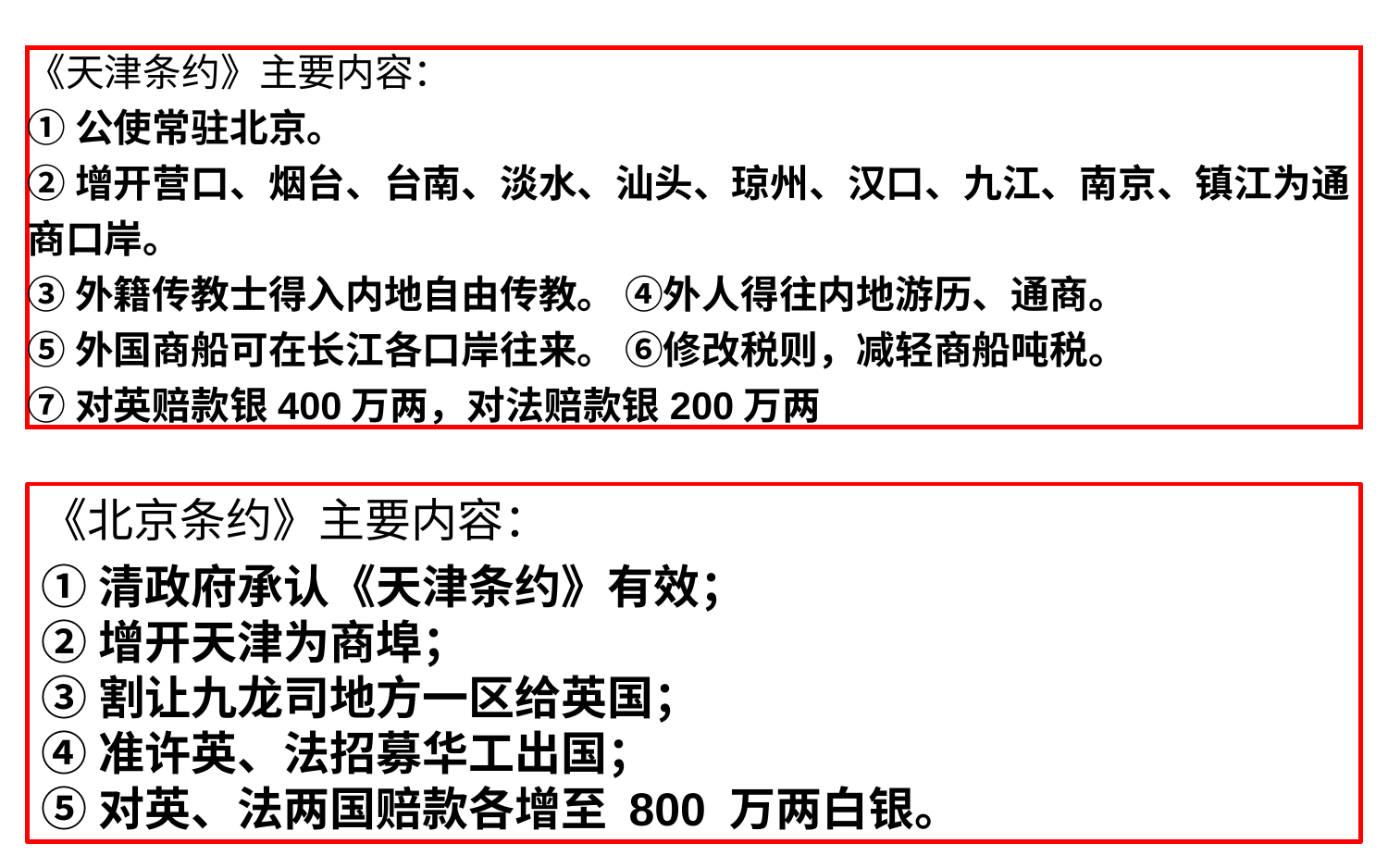

《天津条约》主要内容：
①公使常驻北京。
②增开营口、烟台、台南、淡水、汕头、琼州、汉口、九江、南京、镇江为通商口岸。
③外籍传教士得入内地自由传教。 ④外人得往内地游历、通商。
⑤外国商船可在长江各口岸往来。 ⑥修改税则，减轻商船吨税。
⑦对英赔款银400万两，对法赔款银200万两
《北京条约》主要内容：
①清政府承认《天津条约》有效；
②增开天津为商埠；
③割让九龙司地方一区给英国；
④准许英、法招募华工出国；
⑤对英、法两国赔款各增至 800 万两白银。